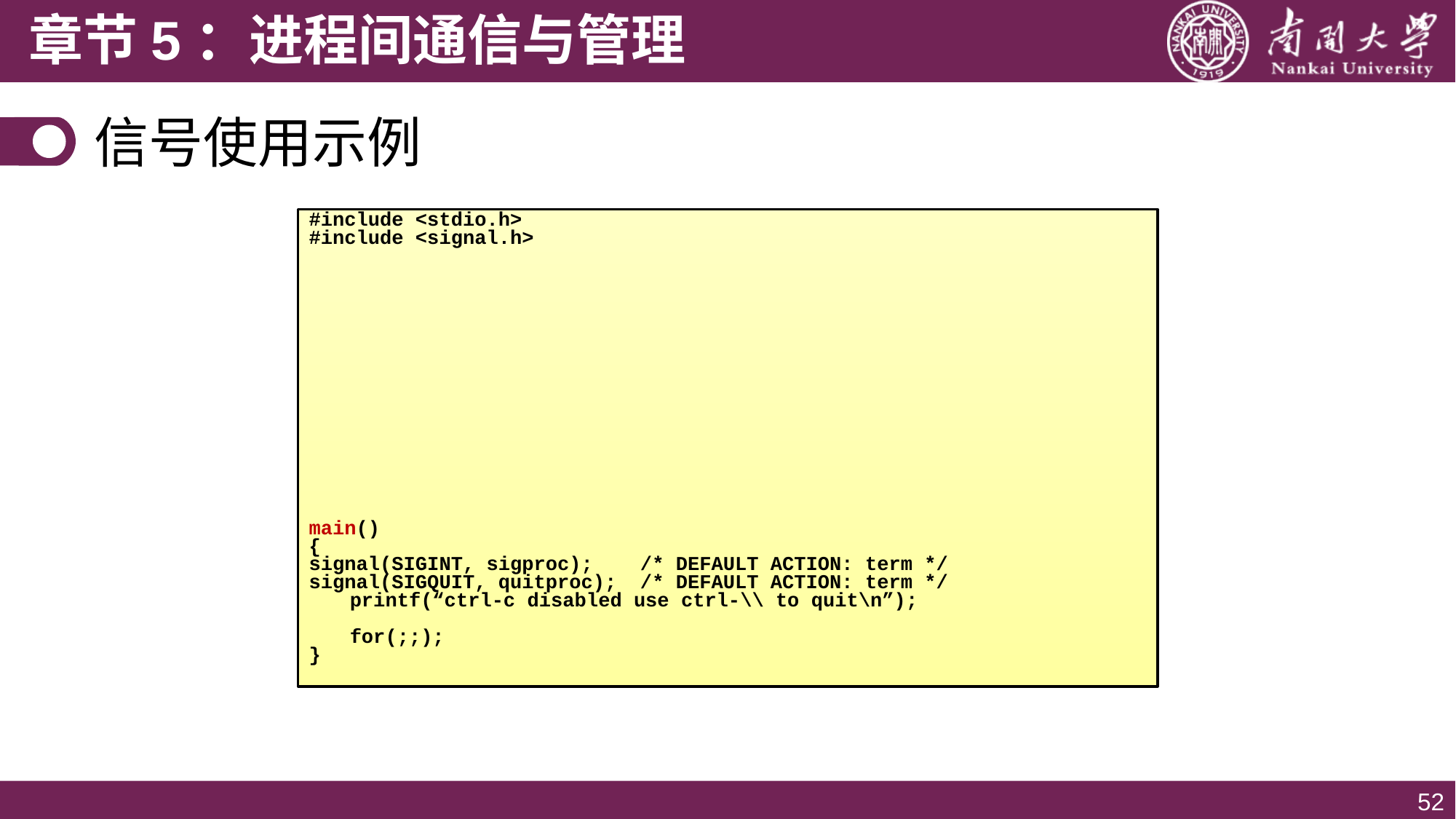

# 信号使用示例
#include <stdio.h>
#include <signal.h>

main()
{
signal(SIGINT, sigproc);    /* DEFAULT ACTION: term */
signal(SIGQUIT, quitproc);  /* DEFAULT ACTION: term */
	printf(“ctrl-c disabled use ctrl-\\ to quit\n”);

	for(;;);
}
52